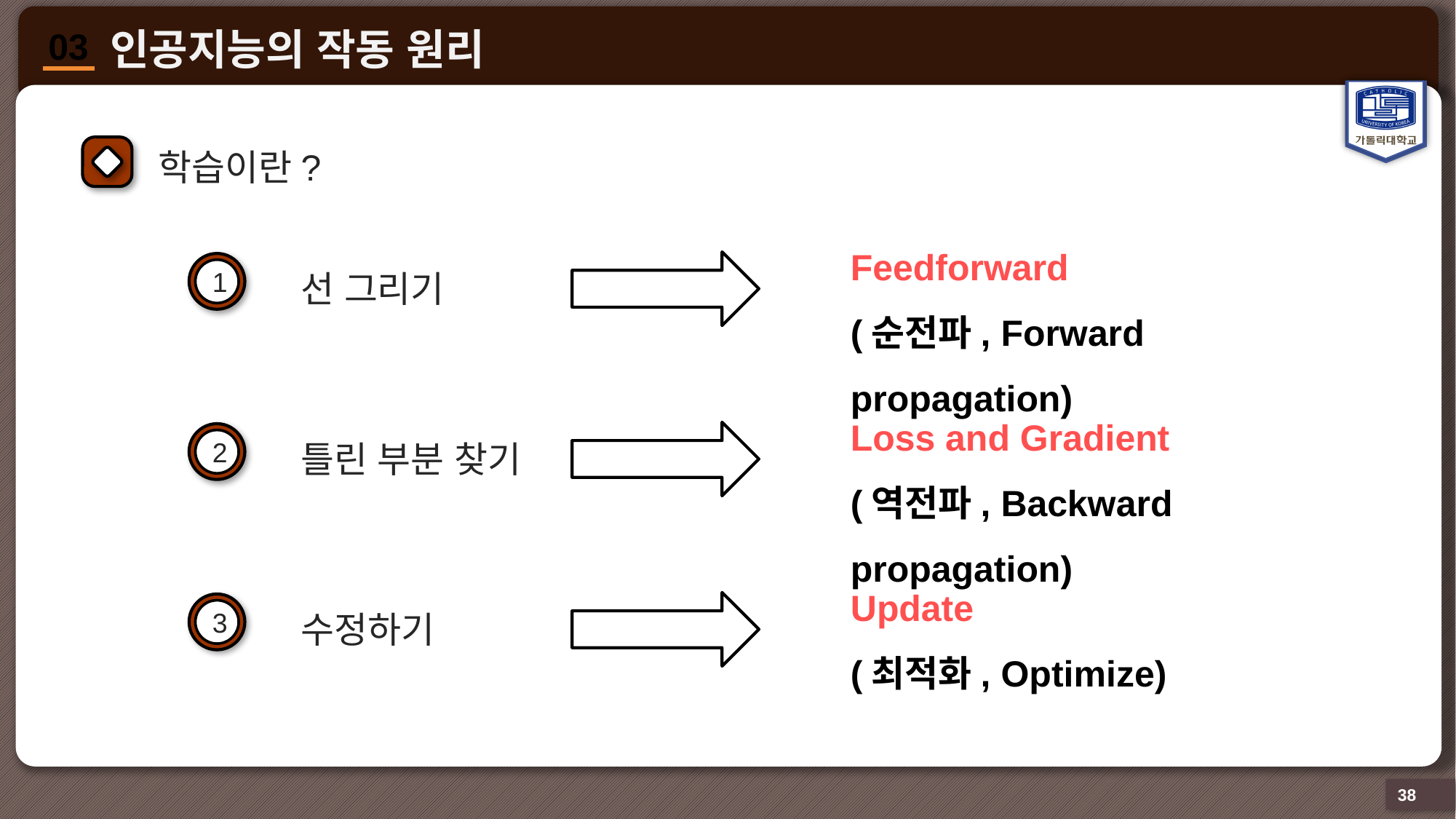

학습이란?

Feedforward
(순전파, Forward propagation)
선 그리기

1

Loss and Gradient
(역전파, Backward propagation)
틀린 부분 찾기

2

Update
(최적화, Optimize)
수정하기

3

38